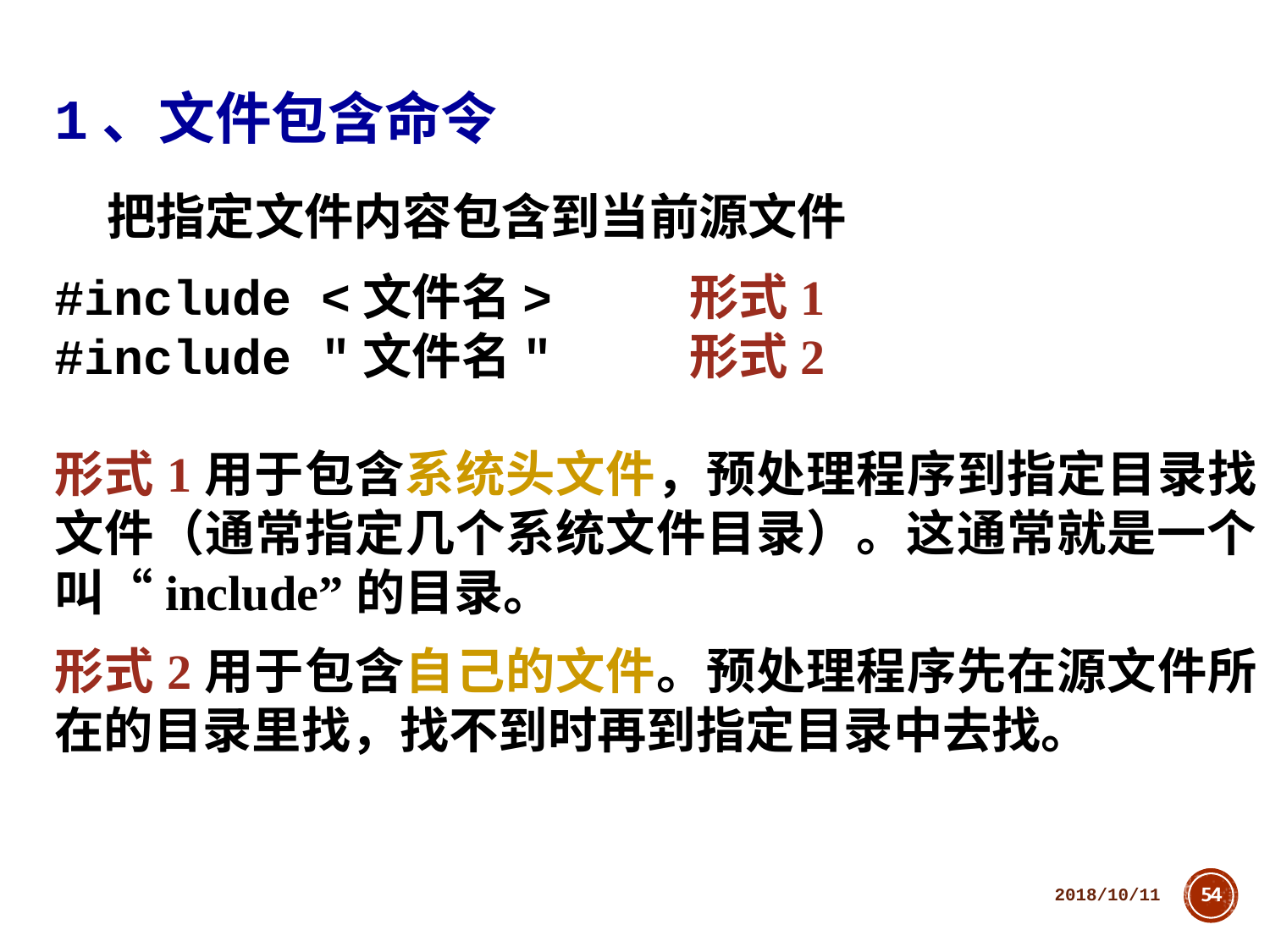

1、文件包含命令
   把指定文件内容包含到当前源文件
#include <文件名>		形式1
#include "文件名"		形式2
形式1用于包含系统头文件，预处理程序到指定目录找文件（通常指定几个系统文件目录）。这通常就是一个叫“include”的目录。
形式2用于包含自己的文件。预处理程序先在源文件所在的目录里找，找不到时再到指定目录中去找。
2018/10/11
54